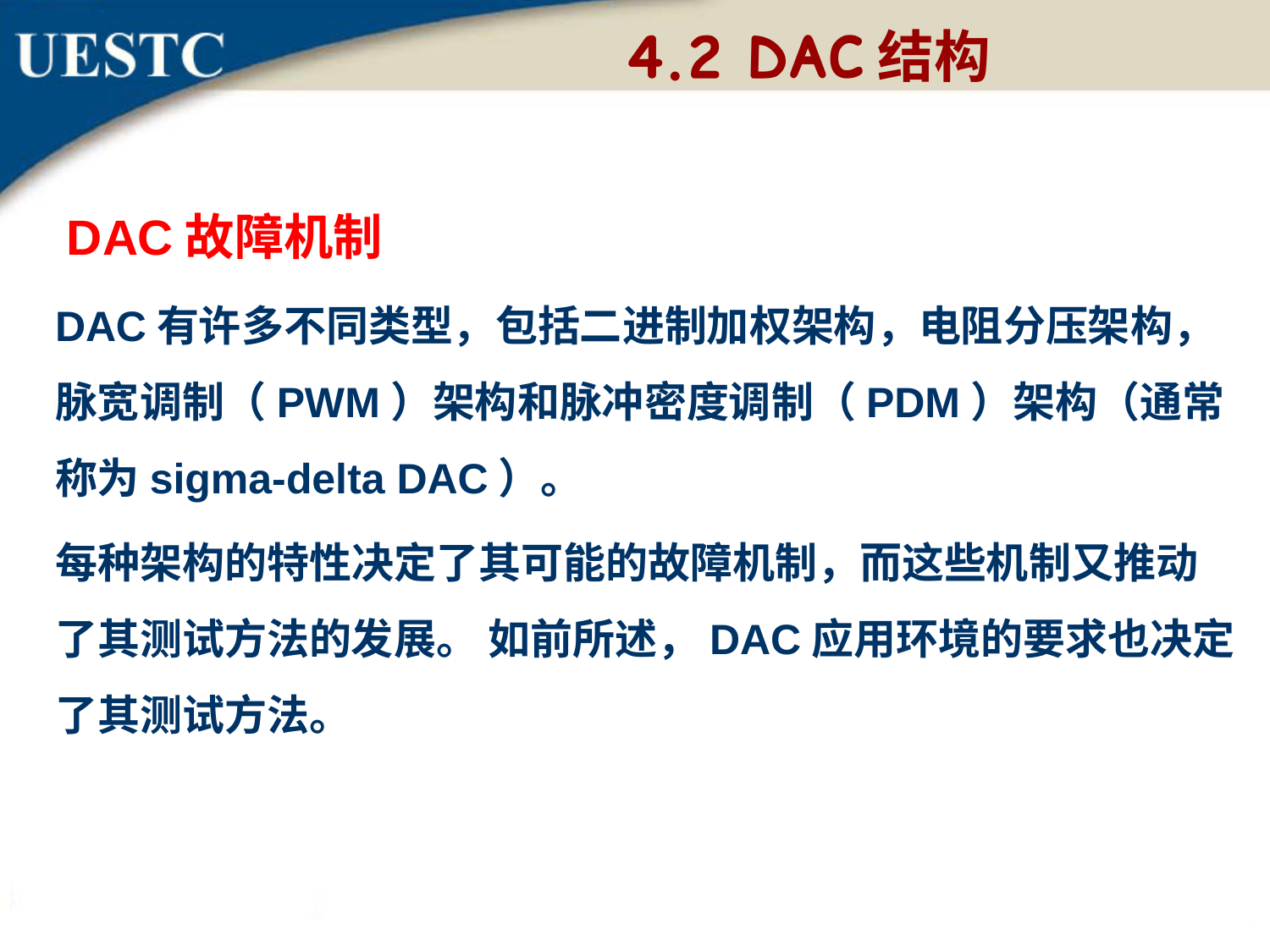

4.2 DAC结构
 DAC故障机制
DAC有许多不同类型，包括二进制加权架构，电阻分压架构，脉宽调制（PWM）架构和脉冲密度调制（PDM）架构（通常称为sigma-delta DAC）。
每种架构的特性决定了其可能的故障机制，而这些机制又推动了其测试方法的发展。 如前所述，DAC应用环境的要求也决定了其测试方法。